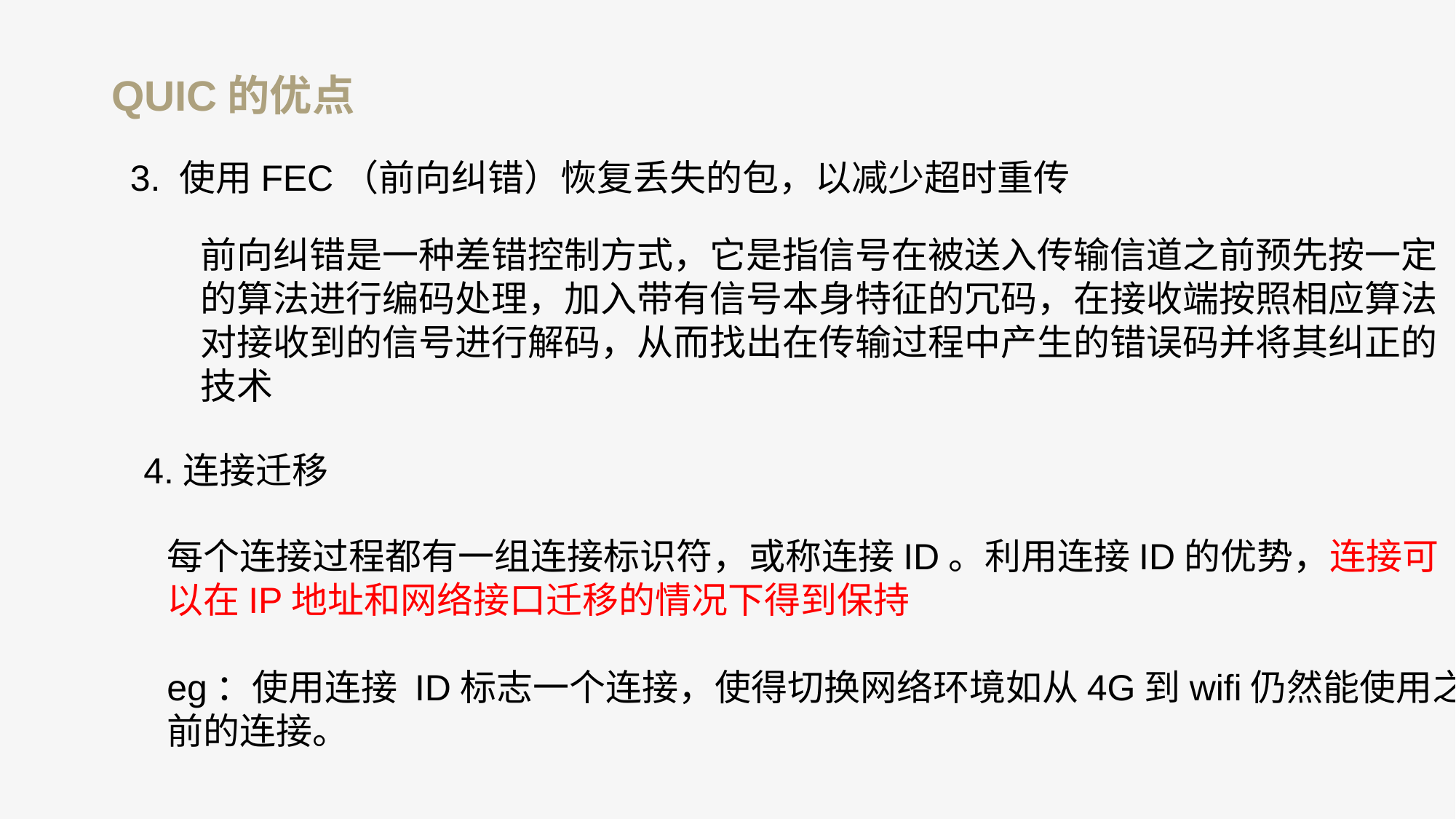

QUIC的优点
3. 使用FEC（前向纠错）恢复丢失的包，以减少超时重传

前向纠错是一种差错控制方式，它是指信号在被送入传输信道之前预先按一定
的算法进行编码处理，加入带有信号本身特征的冗码，在接收端按照相应算法
对接收到的信号进行解码，从而找出在传输过程中产生的错误码并将其纠正的
技术

4.连接迁移
每个连接过程都有一组连接标识符，或称连接ID。利用连接ID的优势，连接可
以在IP地址和网络接口迁移的情况下得到保持

eg：使用连接 ID标志一个连接，使得切换网络环境如从4G到wifi仍然能使用之
前的连接。